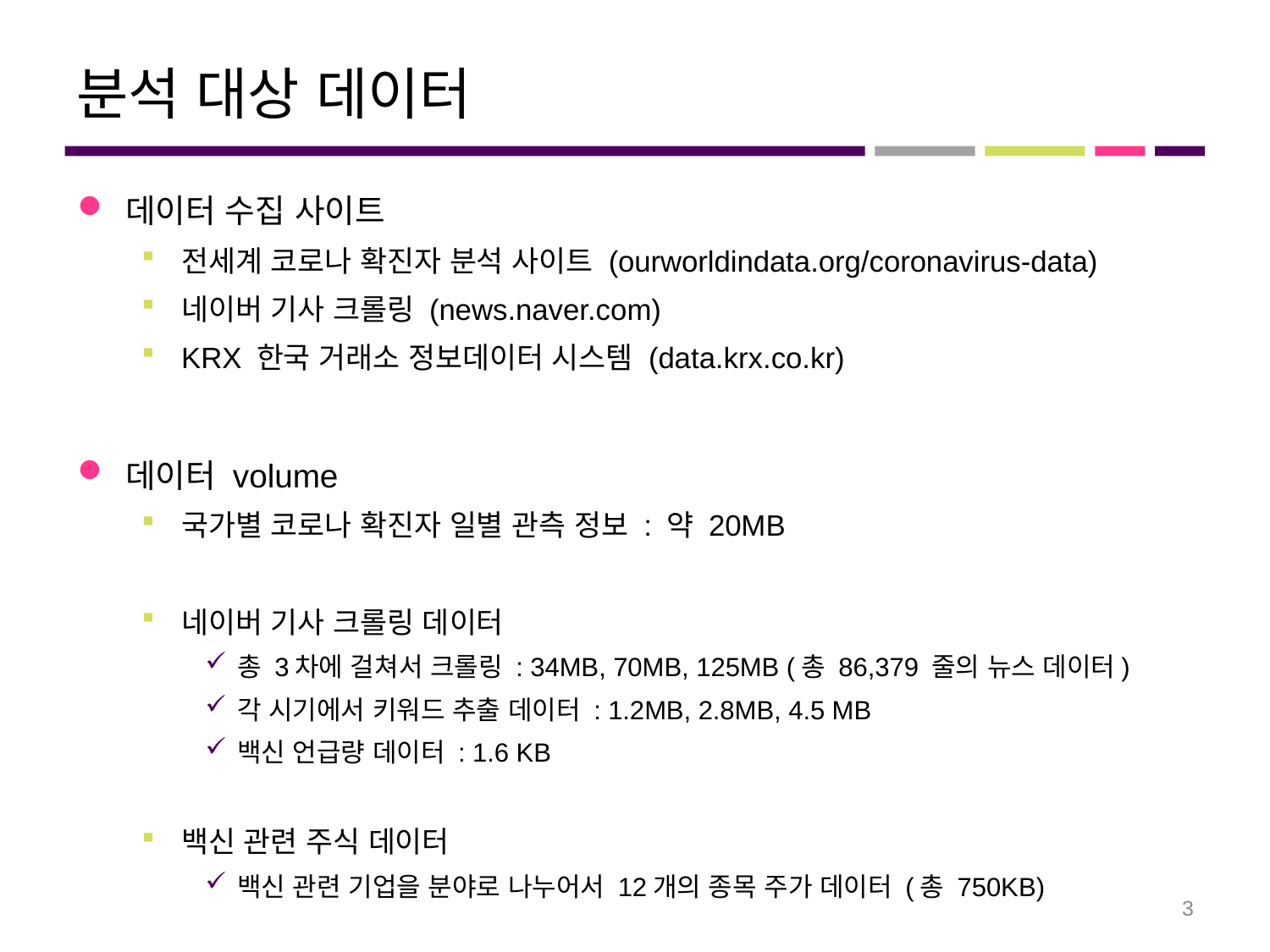

# 분석 대상 데이터
데이터 수집 사이트
전세계 코로나 확진자 분석 사이트 (ourworldindata.org/coronavirus-data)
네이버 기사 크롤링 (news.naver.com)
KRX 한국 거래소 정보데이터 시스템 (data.krx.co.kr)

데이터 volume
국가별 코로나 확진자 일별 관측 정보 : 약 20MB

네이버 기사 크롤링 데이터
총 3차에 걸쳐서 크롤링 : 34MB, 70MB, 125MB (총 86,379 줄의 뉴스 데이터)
각 시기에서 키워드 추출 데이터 : 1.2MB, 2.8MB, 4.5 MB
백신 언급량 데이터 : 1.6 KB

백신 관련 주식 데이터
백신 관련 기업을 분야로 나누어서 12개의 종목 주가 데이터 (총 750KB)
3